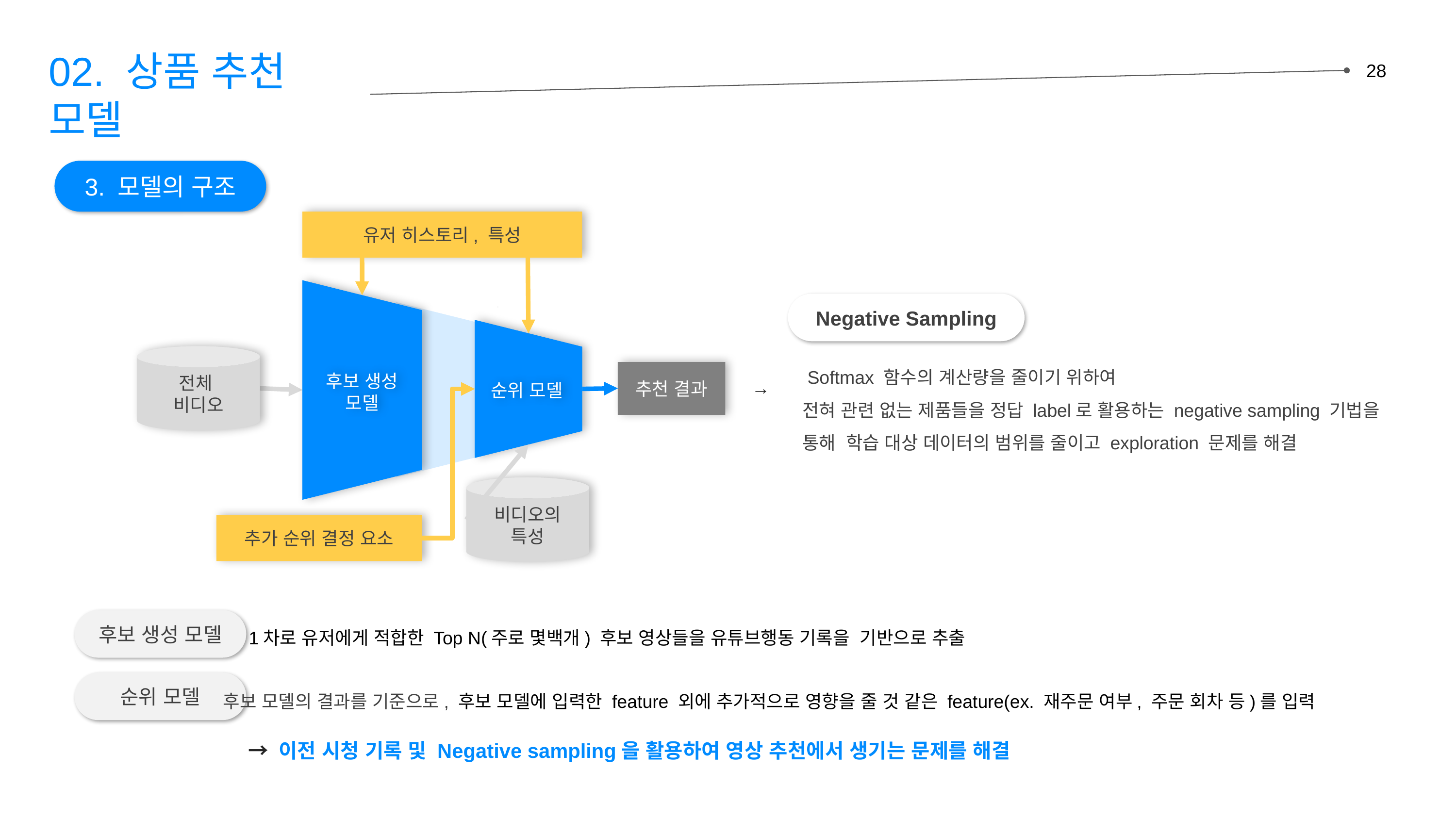

02. 상품 추천 모델
28
3. 모델의 구조
유저 히스토리, 특성

전체
비디오
추천 결과
후보 생성
모델
순위 모델
비디오의
특성
추가 순위 결정 요소
Negative Sampling
 Softmax 함수의 계산량을 줄이기 위하여
전혀 관련 없는 제품들을 정답 label로 활용하는 negative sampling 기법을 통해  학습 대상 데이터의 범위를 줄이고 exploration 문제를 해결
→
후보 생성 모델
1차로 유저에게 적합한 Top N(주로 몇백개) 후보 영상들을 유튜브행동 기록을  기반으로 추출

순위 모델
후보 모델의 결과를 기준으로, 후보 모델에 입력한 feature 외에 추가적으로 영향을 줄 것 같은 feature(ex. 재주문 여부, 주문 회차 등)를 입력

→ 이전 시청 기록 및 Negative sampling을 활용하여 영상 추천에서 생기는 문제를 해결